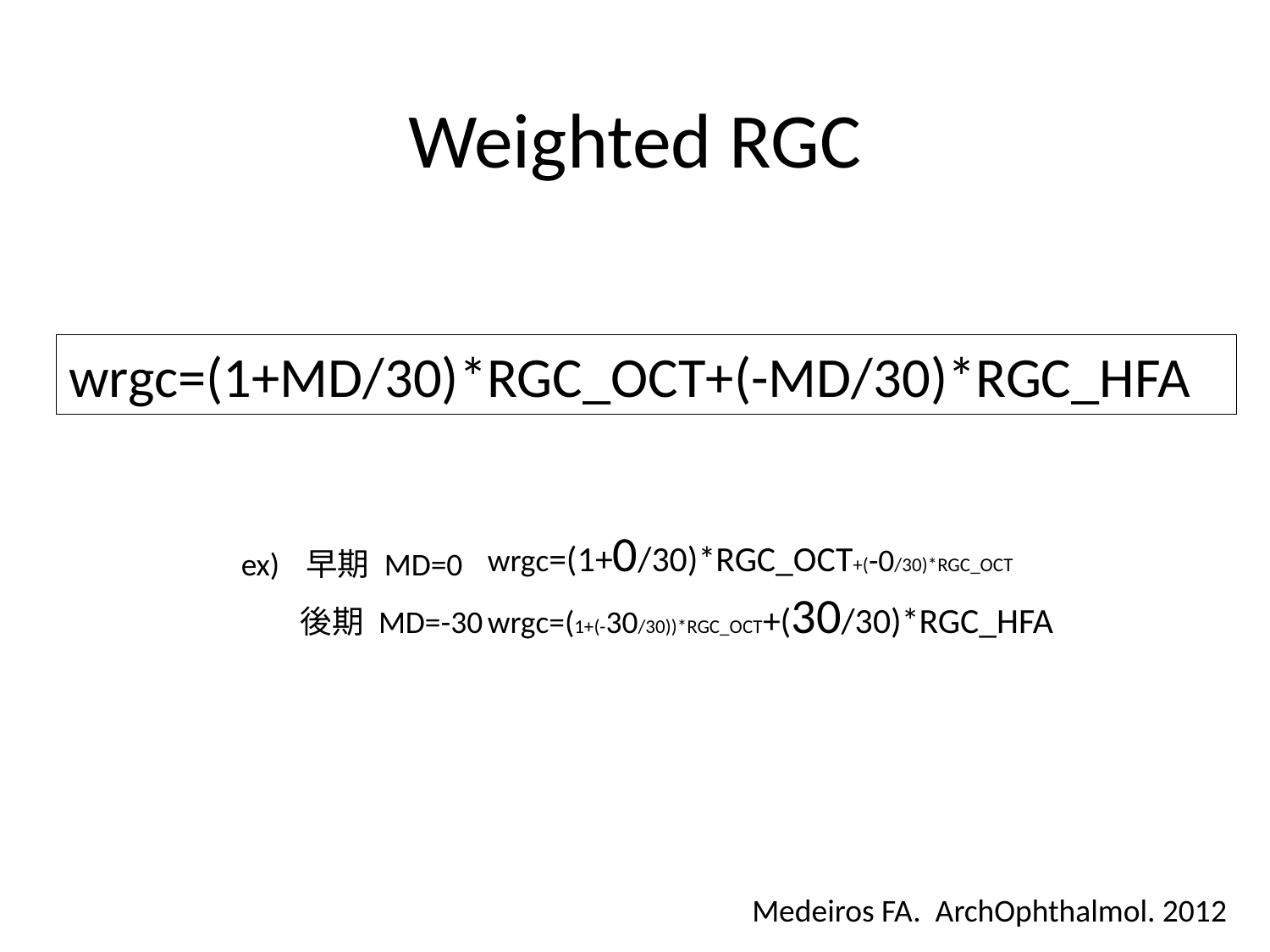

# Weighted RGC
wrgc=(1+MD/30)*RGC_OCT+(-MD/30)*RGC_HFA
wrgc=(1+0/30)*RGC_OCT+(-0/30)*RGC_OCT
ex)
早期 MD=0
wrgc=(1+(-30/30))*RGC_OCT+(30/30)*RGC_HFA
後期 MD=-30
Medeiros FA.  ArchOphthalmol. 2012